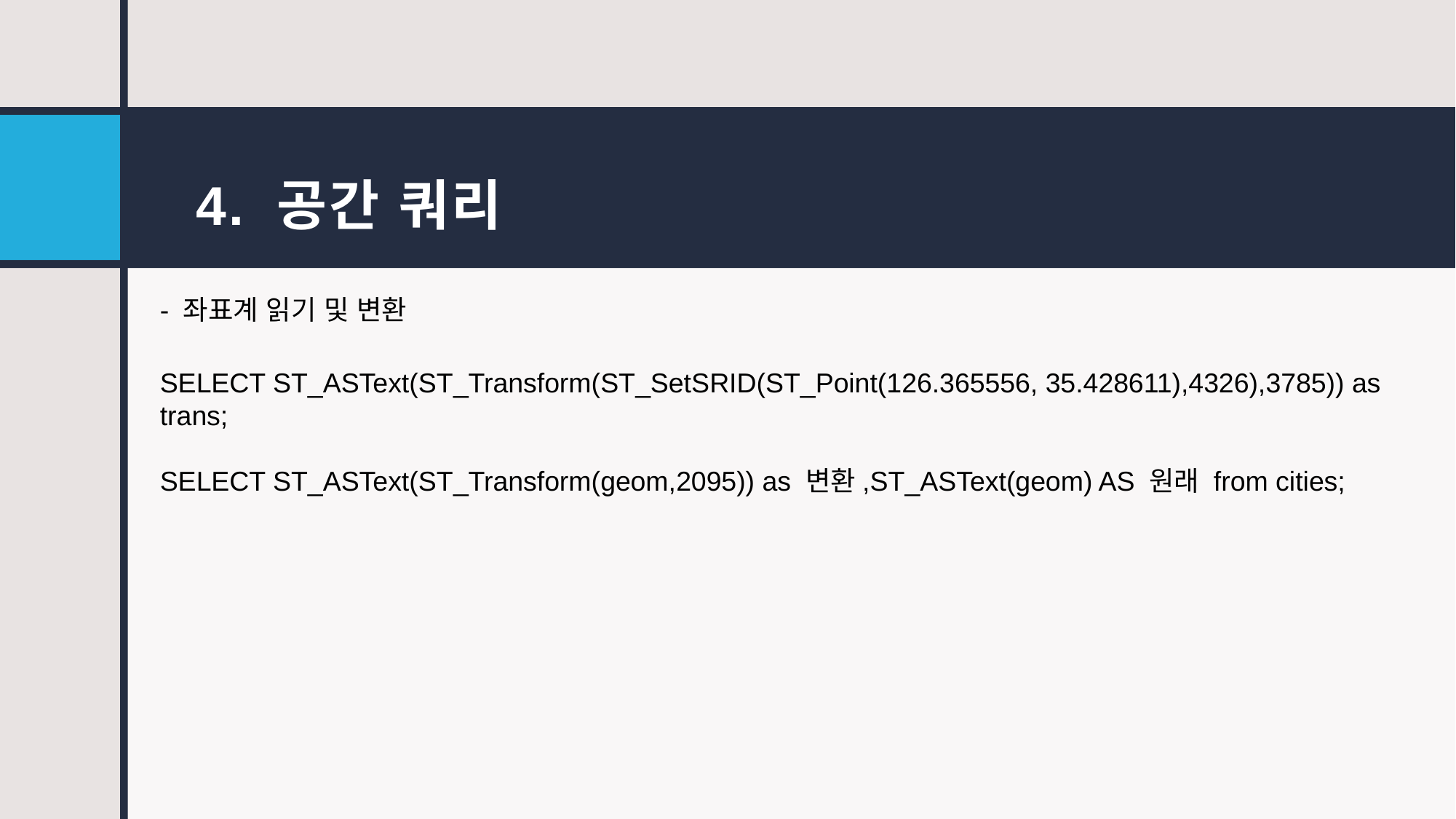

# 4. 공간 쿼리

- 좌표계 읽기 및 변환

SELECT ST_ASText(ST_Transform(ST_SetSRID(ST_Point(126.365556, 35.428611),4326),3785)) as trans;

SELECT ST_ASText(ST_Transform(geom,2095)) as 변환,ST_ASText(geom) AS 원래 from cities;